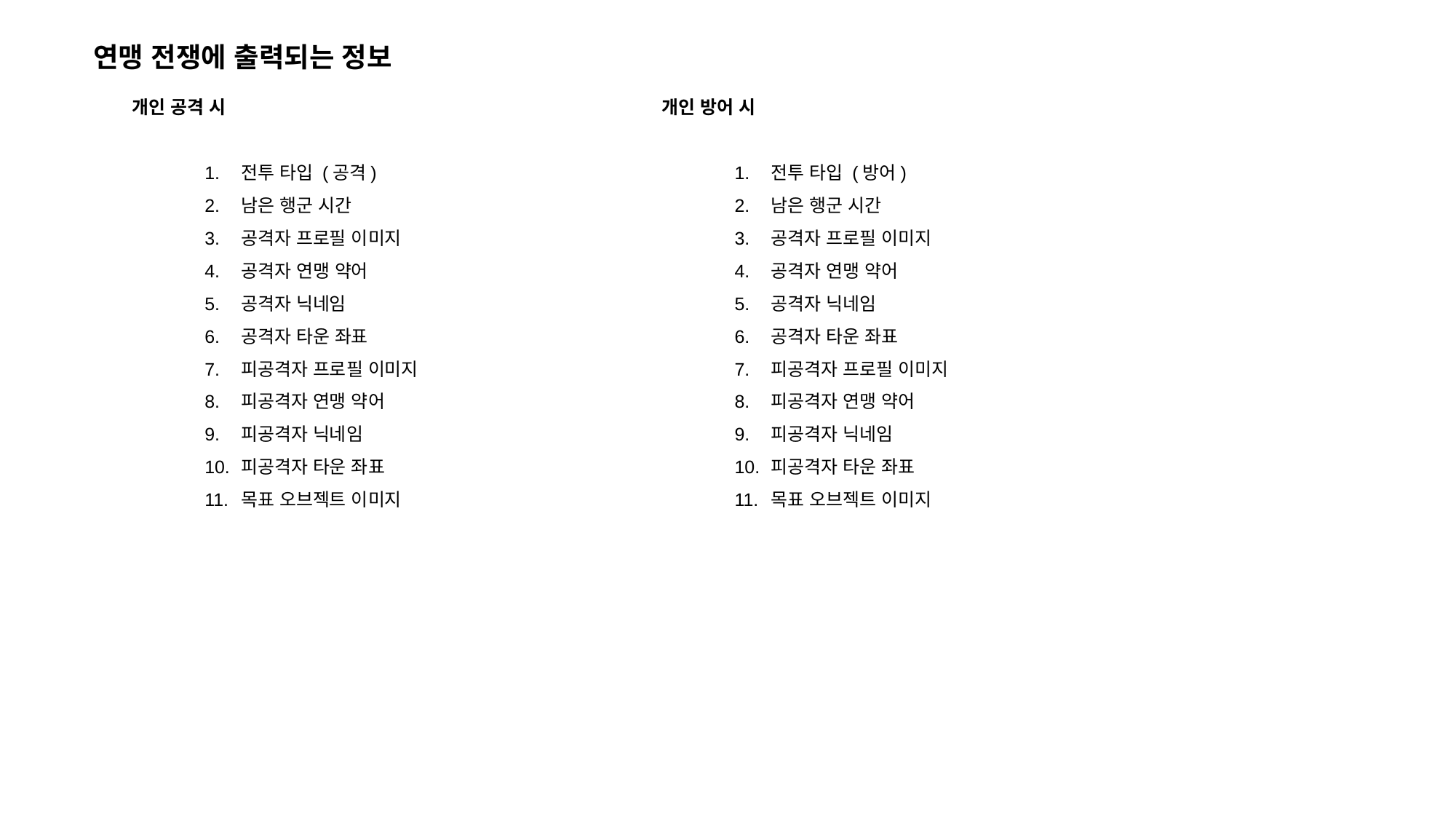

연맹 전쟁에 출력되는 정보
개인 공격 시

전투 타입 (공격)
남은 행군 시간
공격자 프로필 이미지
공격자 연맹 약어
공격자 닉네임
공격자 타운 좌표
피공격자 프로필 이미지
피공격자 연맹 약어
피공격자 닉네임
피공격자 타운 좌표
목표 오브젝트 이미지

개인 방어 시

전투 타입 (방어)
남은 행군 시간
공격자 프로필 이미지
공격자 연맹 약어
공격자 닉네임
공격자 타운 좌표
피공격자 프로필 이미지
피공격자 연맹 약어
피공격자 닉네임
피공격자 타운 좌표
목표 오브젝트 이미지